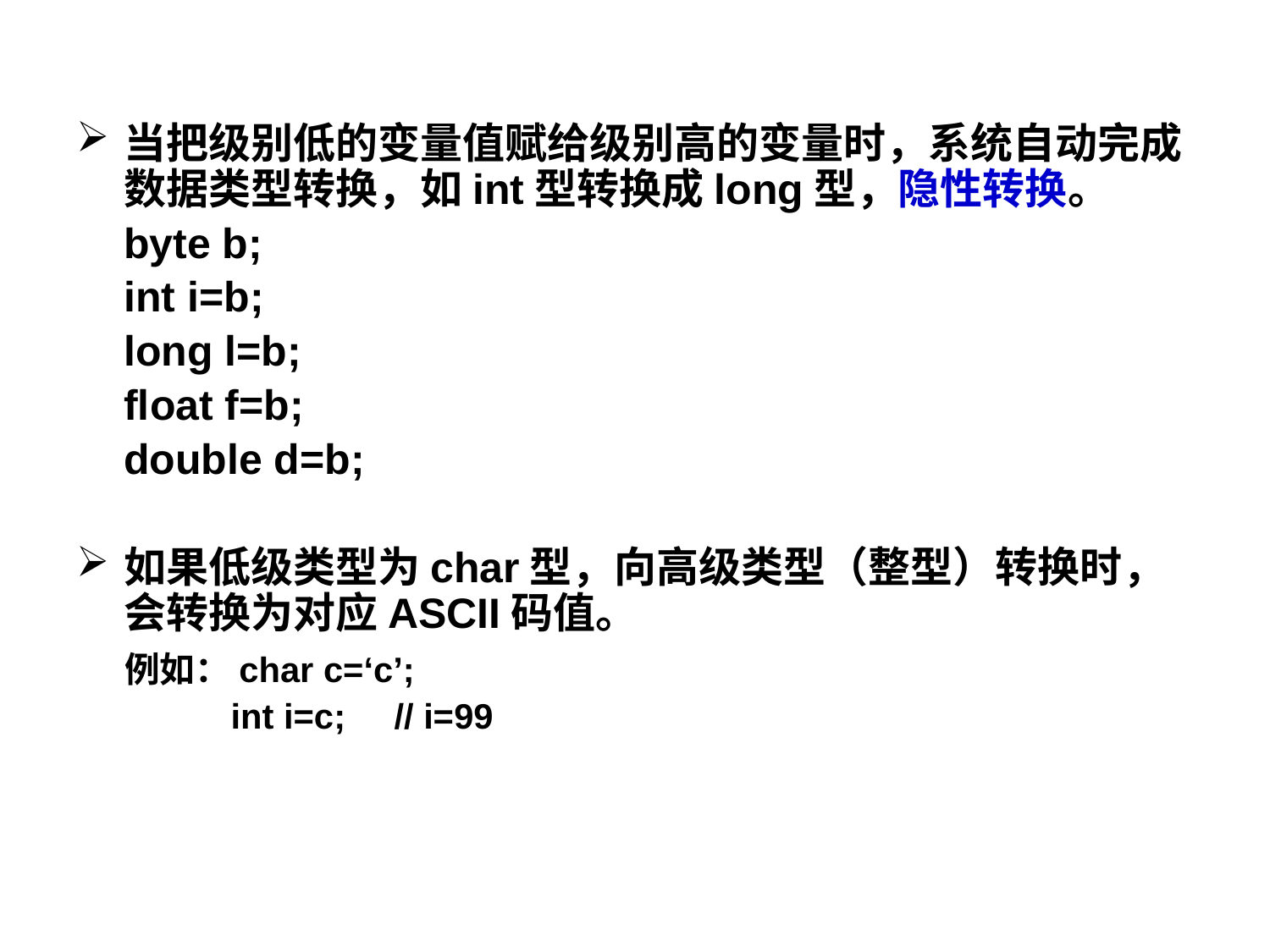

当把级别低的变量值赋给级别高的变量时，系统自动完成数据类型转换，如int型转换成long型，隐性转换。
	byte b;
	int i=b;
	long l=b;
	float f=b;
	double d=b;

如果低级类型为char型，向高级类型（整型）转换时，会转换为对应ASCII码值。
    例如：char c=‘c’;
 	           int i=c;     // i=99